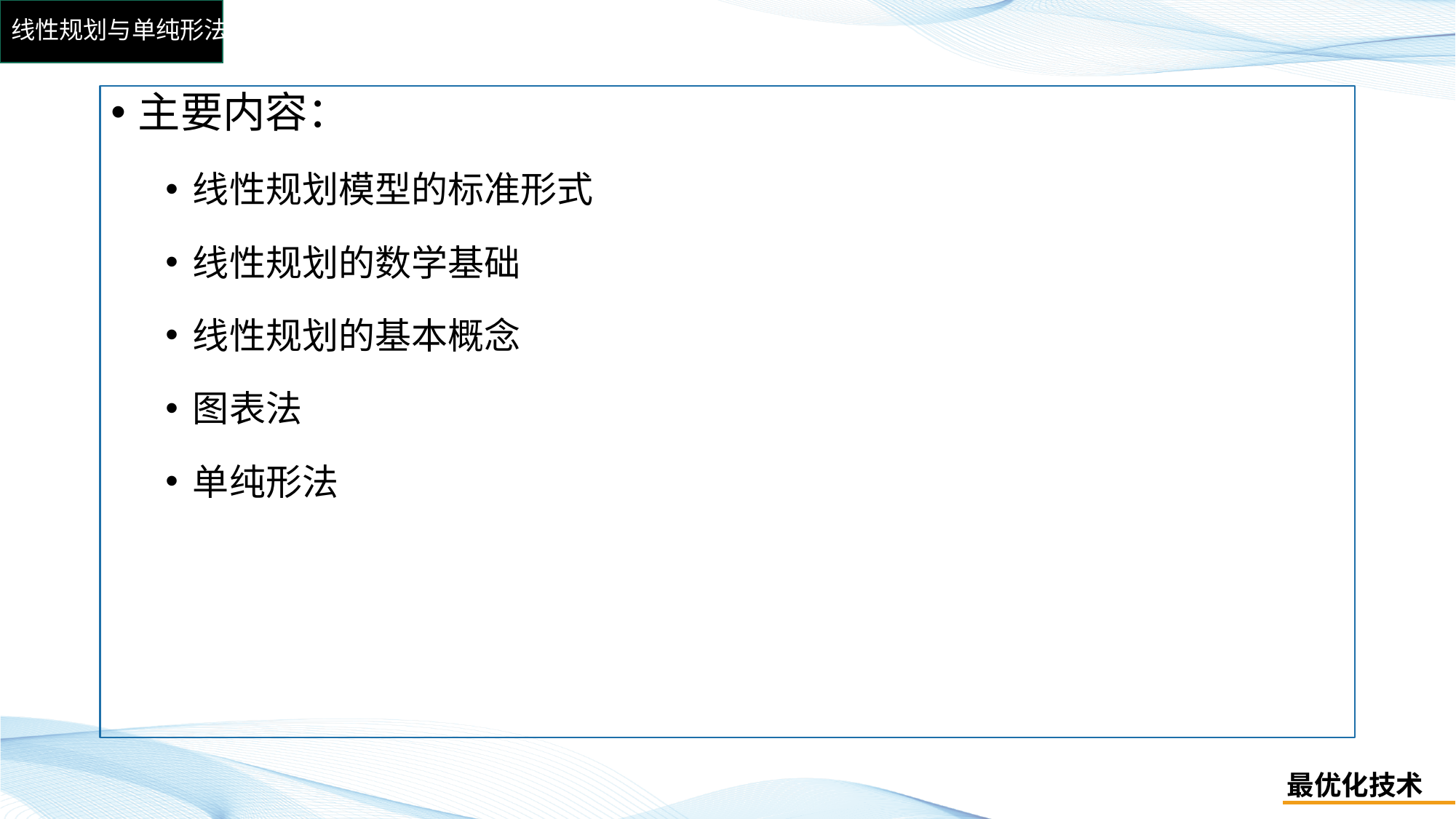

# 线性规划与单纯形法
主要内容：
线性规划模型的标准形式
线性规划的数学基础
线性规划的基本概念
图表法
单纯形法